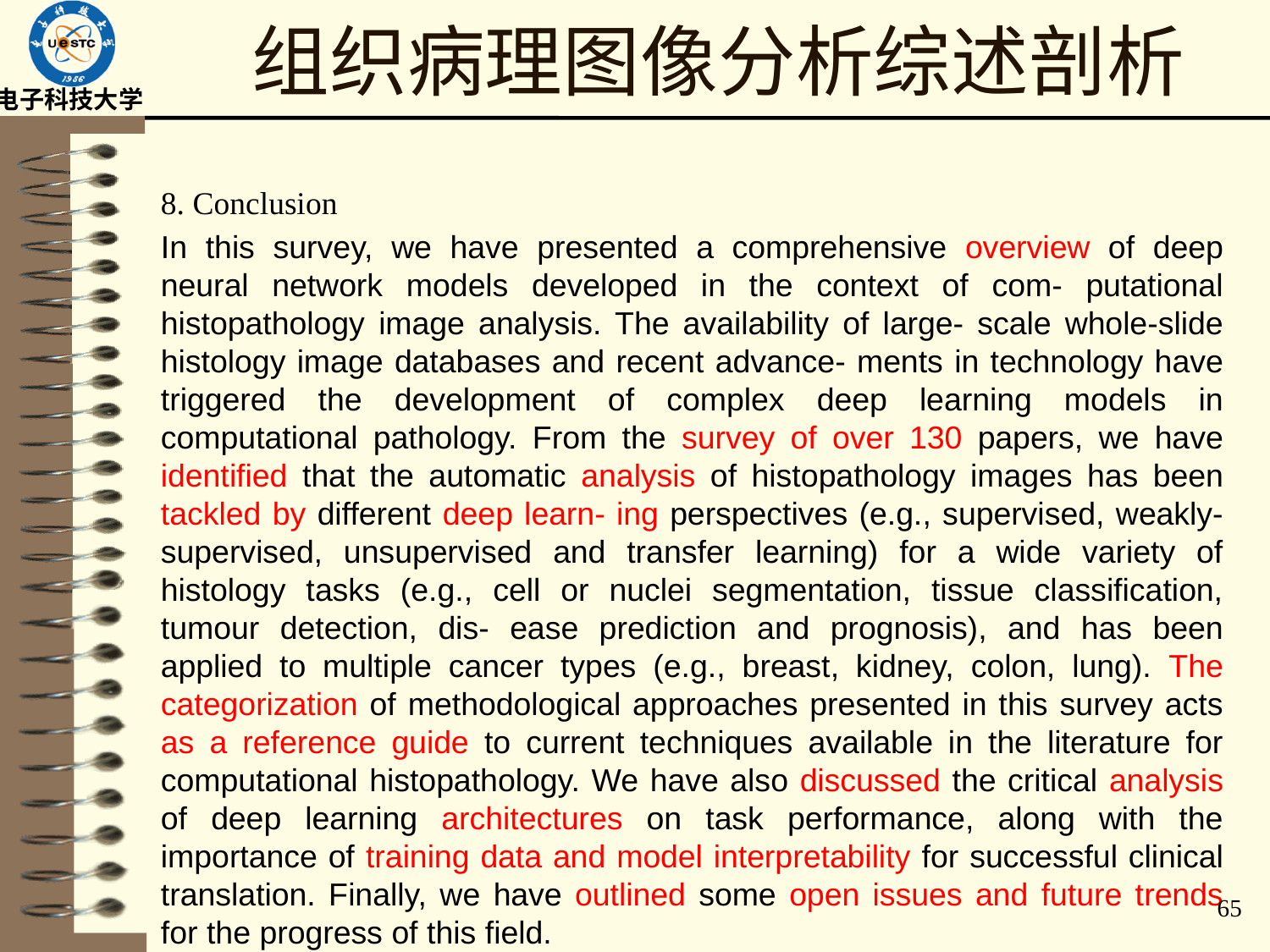

# 组织病理图像分析综述剖析
8. Conclusion
In this survey, we have presented a comprehensive overview of deep neural network models developed in the context of com- putational histopathology image analysis. The availability of large- scale whole-slide histology image databases and recent advance- ments in technology have triggered the development of complex deep learning models in computational pathology. From the survey of over 130 papers, we have identified that the automatic analysis of histopathology images has been tackled by different deep learn- ing perspectives (e.g., supervised, weakly-supervised, unsupervised and transfer learning) for a wide variety of histology tasks (e.g., cell or nuclei segmentation, tissue classification, tumour detection, dis- ease prediction and prognosis), and has been applied to multiple cancer types (e.g., breast, kidney, colon, lung). The categorization of methodological approaches presented in this survey acts as a reference guide to current techniques available in the literature for computational histopathology. We have also discussed the critical analysis of deep learning architectures on task performance, along with the importance of training data and model interpretability for successful clinical translation. Finally, we have outlined some open issues and future trends for the progress of this field.
65